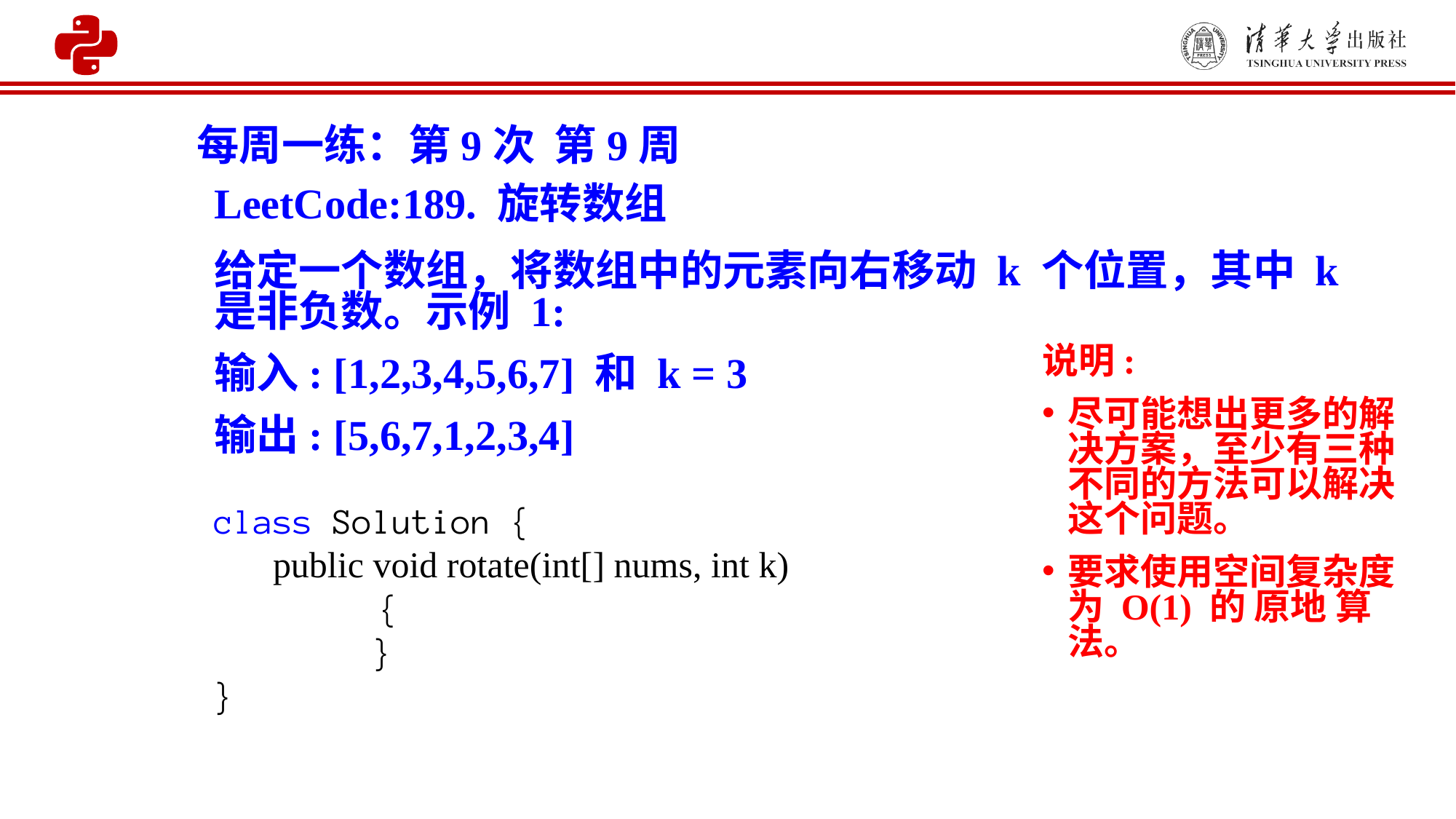

每周一练：第9次  第9周
LeetCode:189. 旋转数组
给定一个数组，将数组中的元素向右移动 k 个位置，其中 k 是非负数。示例 1:
输入: [1,2,3,4,5,6,7] 和 k = 3
输出: [5,6,7,1,2,3,4]
说明:
尽可能想出更多的解决方案，至少有三种不同的方法可以解决这个问题。
要求使用空间复杂度为 O(1) 的 原地 算法。
class Solution {
    public void rotate(int[] nums, int k)
          {
        }
}